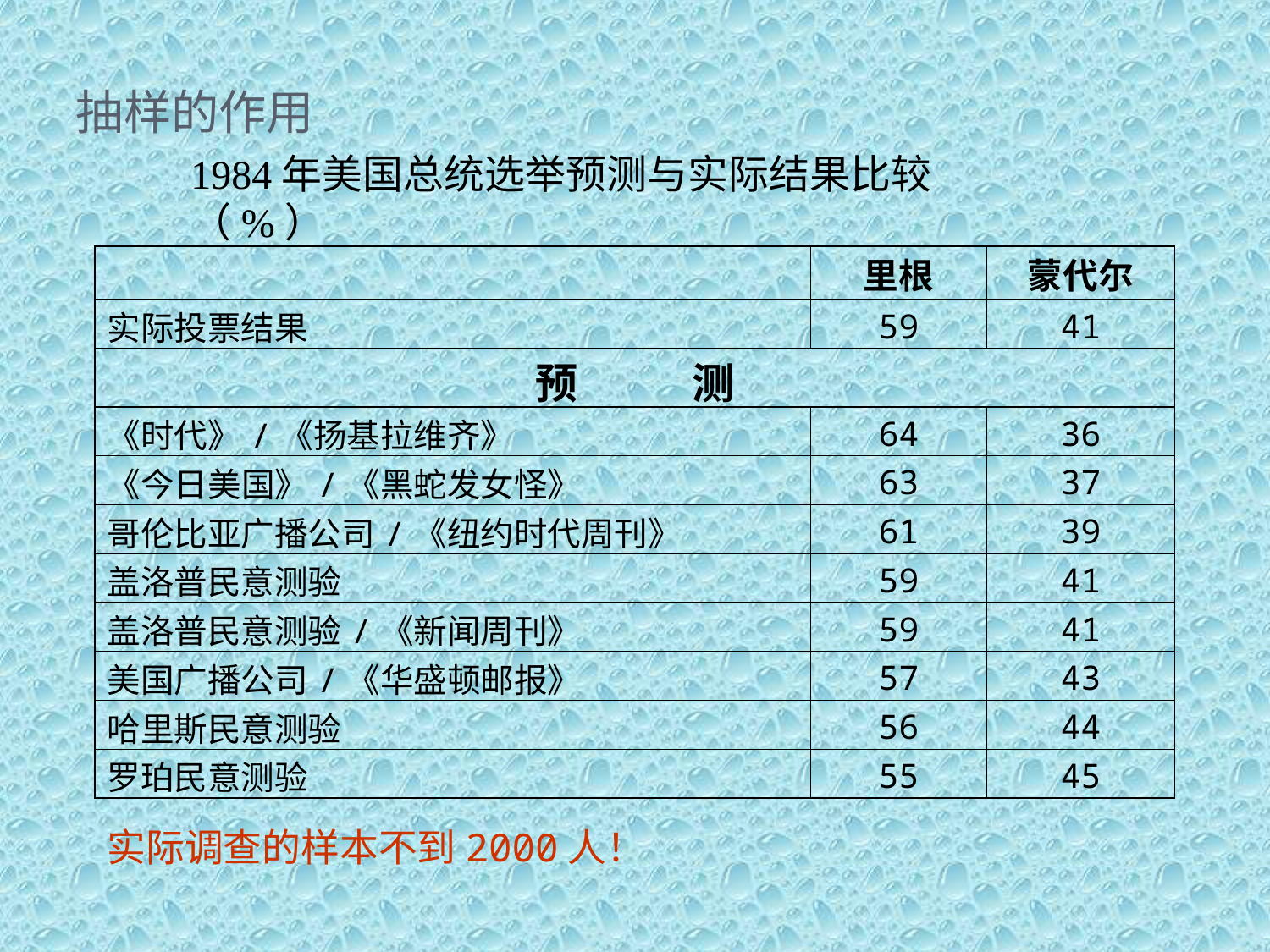

# 抽样的作用
1984年美国总统选举预测与实际结果比较（%）
|  | 里根 | 蒙代尔 |
| --- | --- | --- |
| 实际投票结果 | 59 | 41 |
| 预 测 |  |  |
| 《时代》/《扬基拉维齐》 | 64 | 36 |
| 《今日美国》/《黑蛇发女怪》 | 63 | 37 |
| 哥伦比亚广播公司/《纽约时代周刊》 | 61 | 39 |
| 盖洛普民意测验 | 59 | 41 |
| 盖洛普民意测验/《新闻周刊》 | 59 | 41 |
| 美国广播公司/《华盛顿邮报》 | 57 | 43 |
| 哈里斯民意测验 | 56 | 44 |
| 罗珀民意测验 | 55 | 45 |
实际调查的样本不到2000人！